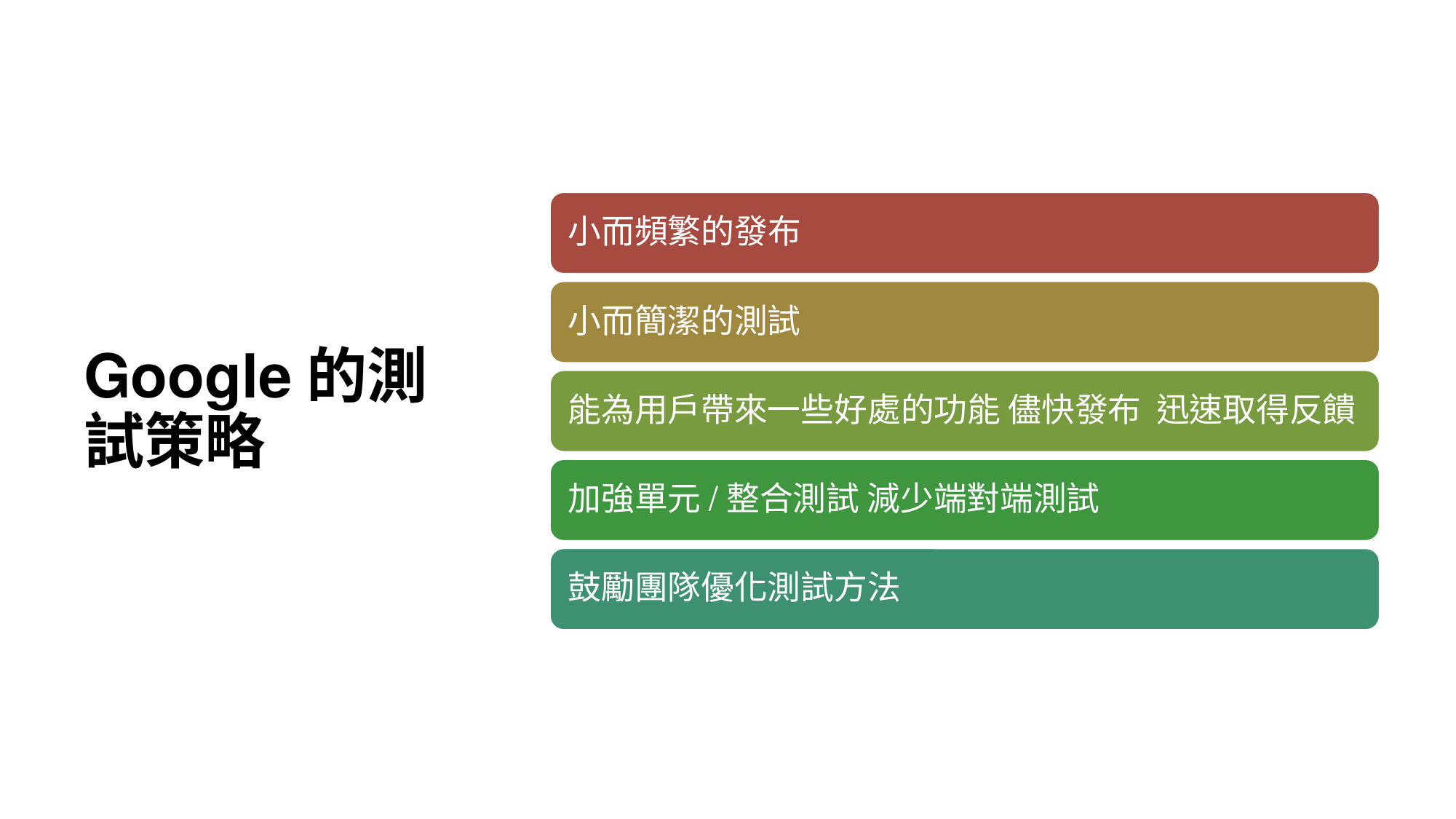

# Google的測試策略
小而頻繁的發布
小而簡潔的測試
能為用戶帶來一些好處的功能 儘快發布  迅速取得反饋
加強單元/整合測試 減少端對端測試
鼓勵團隊優化測試方法